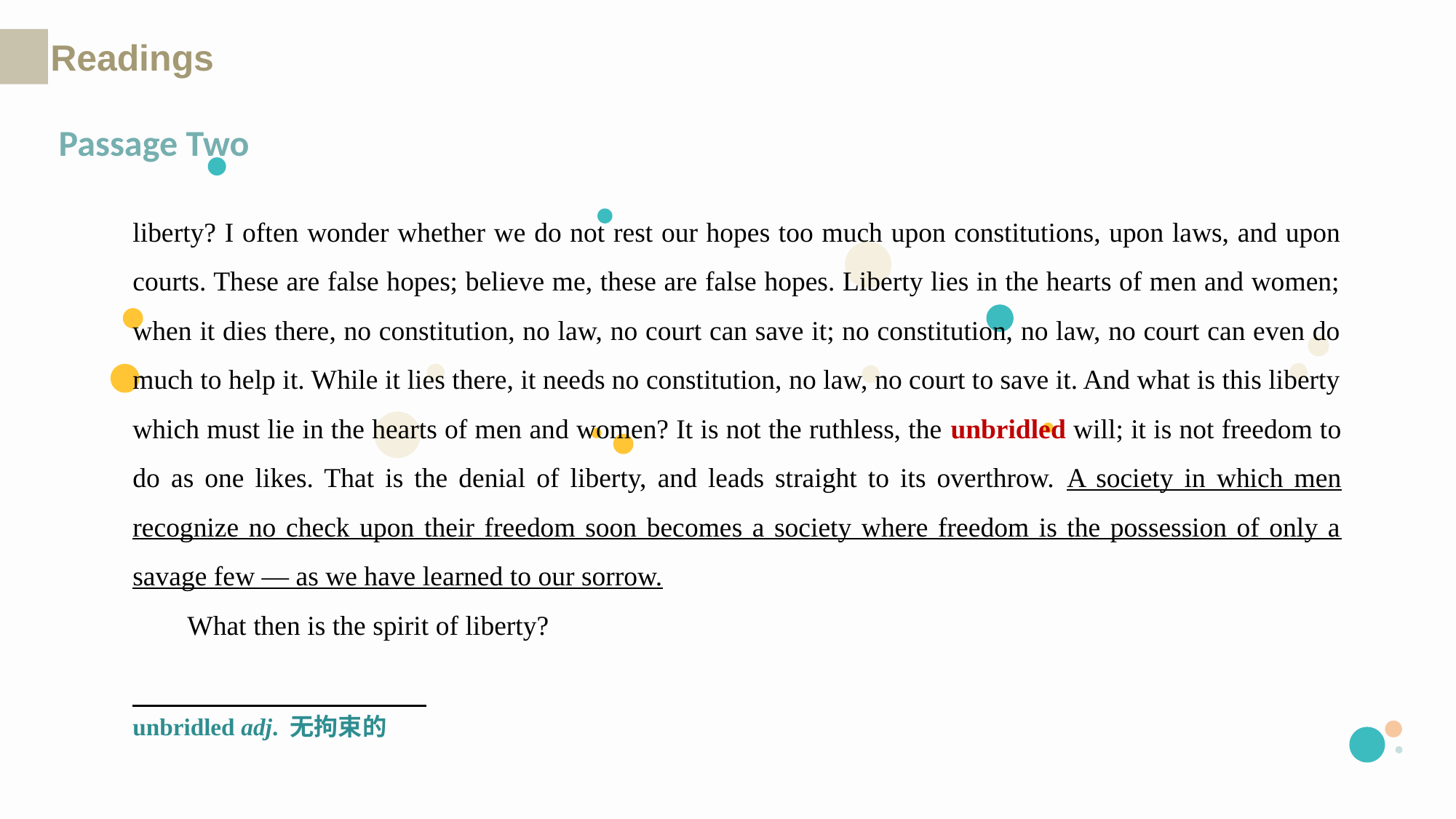

Readings
Passage Two

liberty? I often wonder whether we do not rest our hopes too much upon constitutions, upon laws, and upon courts. These are false hopes; believe me, these are false hopes. Liberty lies in the hearts of men and women; when it dies there, no constitution, no law, no court can save it; no constitution, no law, no court can even do much to help it. While it lies there, it needs no constitution, no law, no court to save it. And what is this liberty which must lie in the hearts of men and women? It is not the ruthless, the unbridled will; it is not freedom to do as one likes. That is the denial of liberty, and leads straight to its overthrow. A society in which men recognize no check upon their freedom soon becomes a society where freedom is the possession of only a savage few — as we have learned to our sorrow.
What then is the spirit of liberty?

unbridled adj. 无拘束的